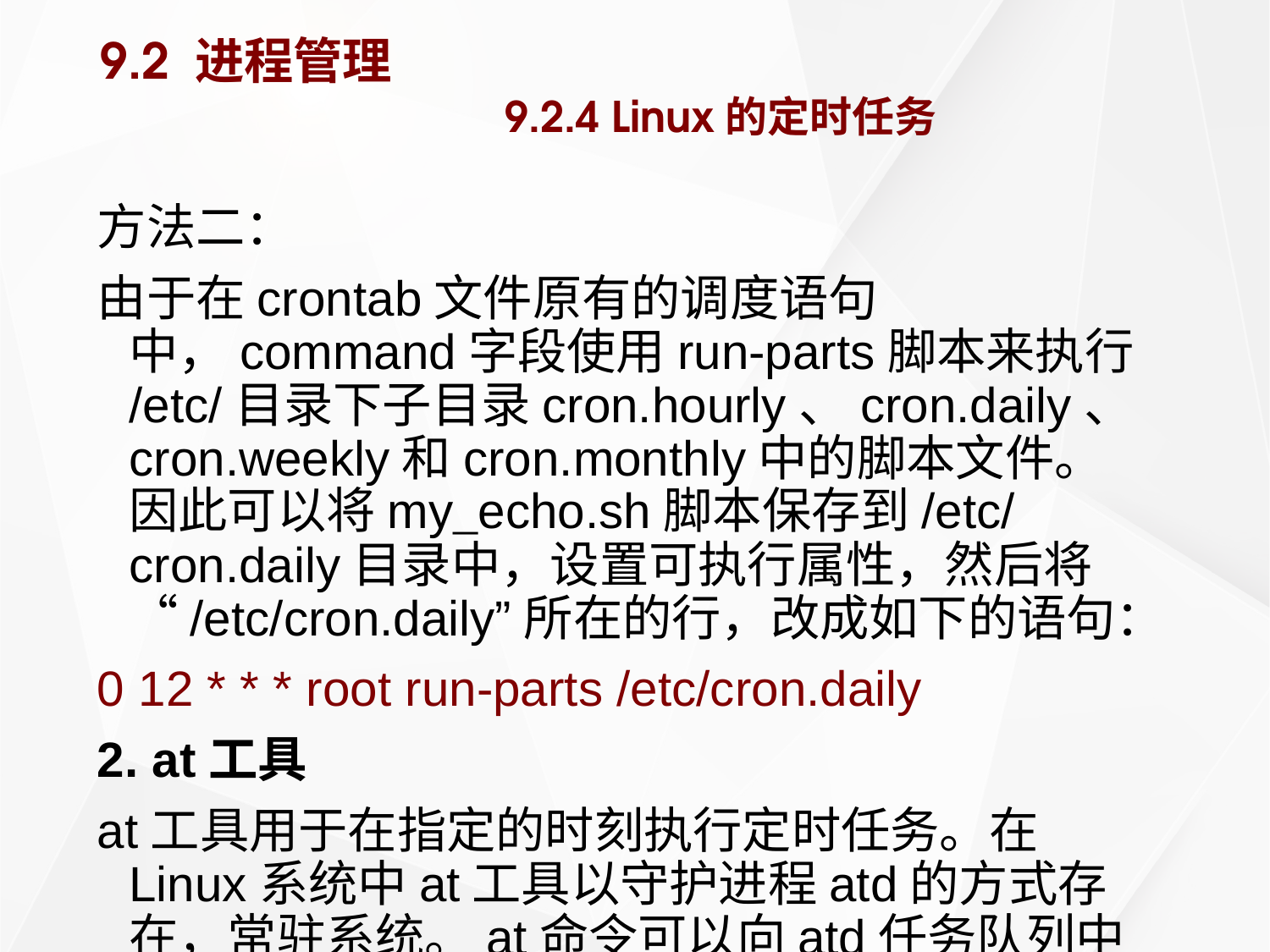

# 9.2 进程管理 9.2.4 Linux的定时任务
方法二：
由于在crontab文件原有的调度语句中，command字段使用run-parts脚本来执行/etc/目录下子目录cron.hourly、cron.daily、cron.weekly和cron.monthly中的脚本文件。因此可以将my_echo.sh脚本保存到/etc/cron.daily目录中，设置可执行属性，然后将“/etc/cron.daily”所在的行，改成如下的语句：
0 12 * * * root run-parts /etc/cron.daily
2. at工具
at工具用于在指定的时刻执行定时任务。在Linux系统中at工具以守护进程atd的方式存在，常驻系统。at命令可以向atd任务队列中添加任务，也可以查看、删除atd队列中的任务。at命令格式如下：
at [time] [选项]